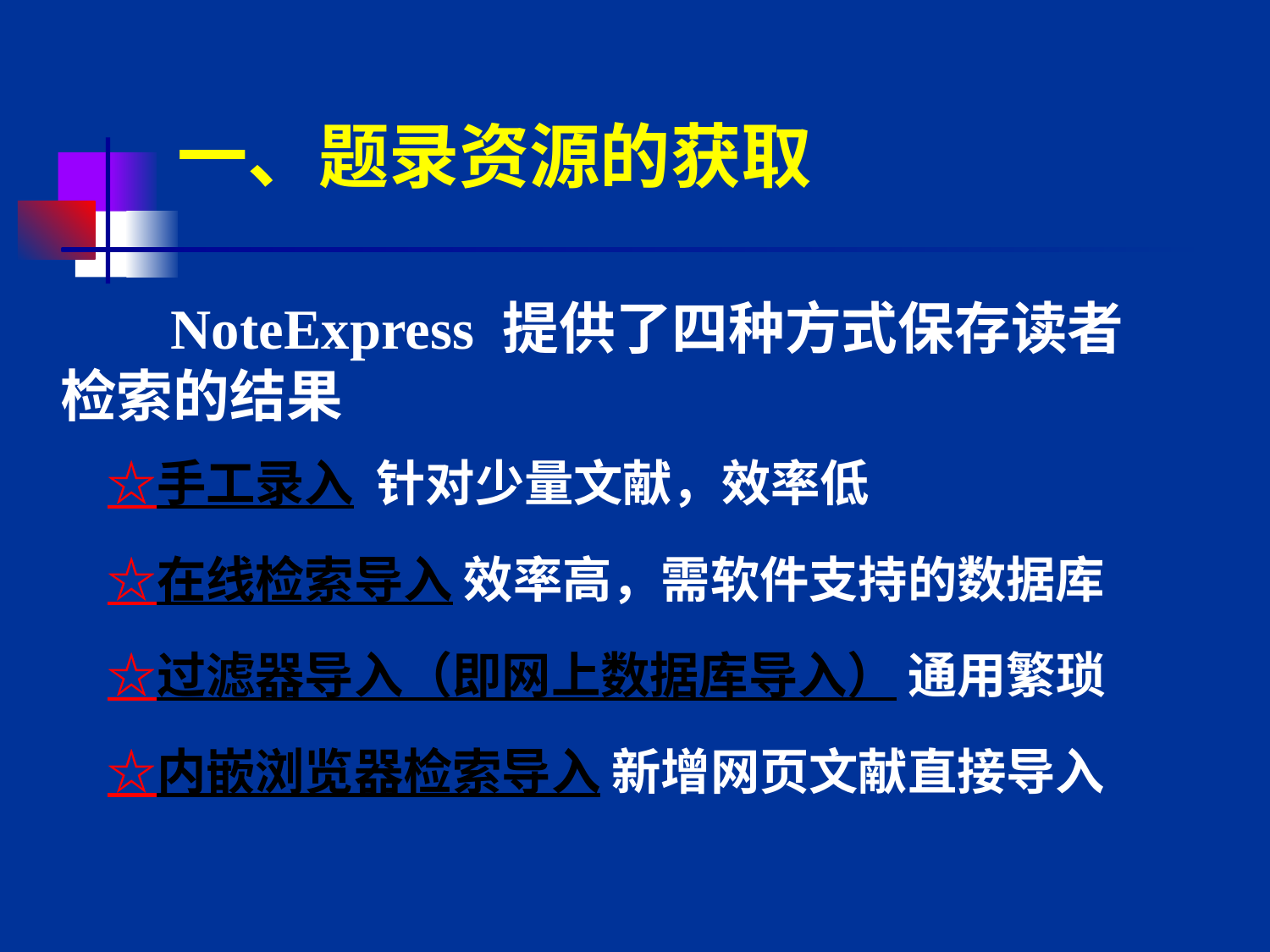

# 一、题录资源的获取

         NoteExpress 提供了四种方式保存读者检索的结果
☆手工录入  针对少量文献，效率低
☆在线检索导入 效率高，需软件支持的数据库
☆过滤器导入（即网上数据库导入） 通用繁琐
☆内嵌浏览器检索导入 新增网页文献直接导入